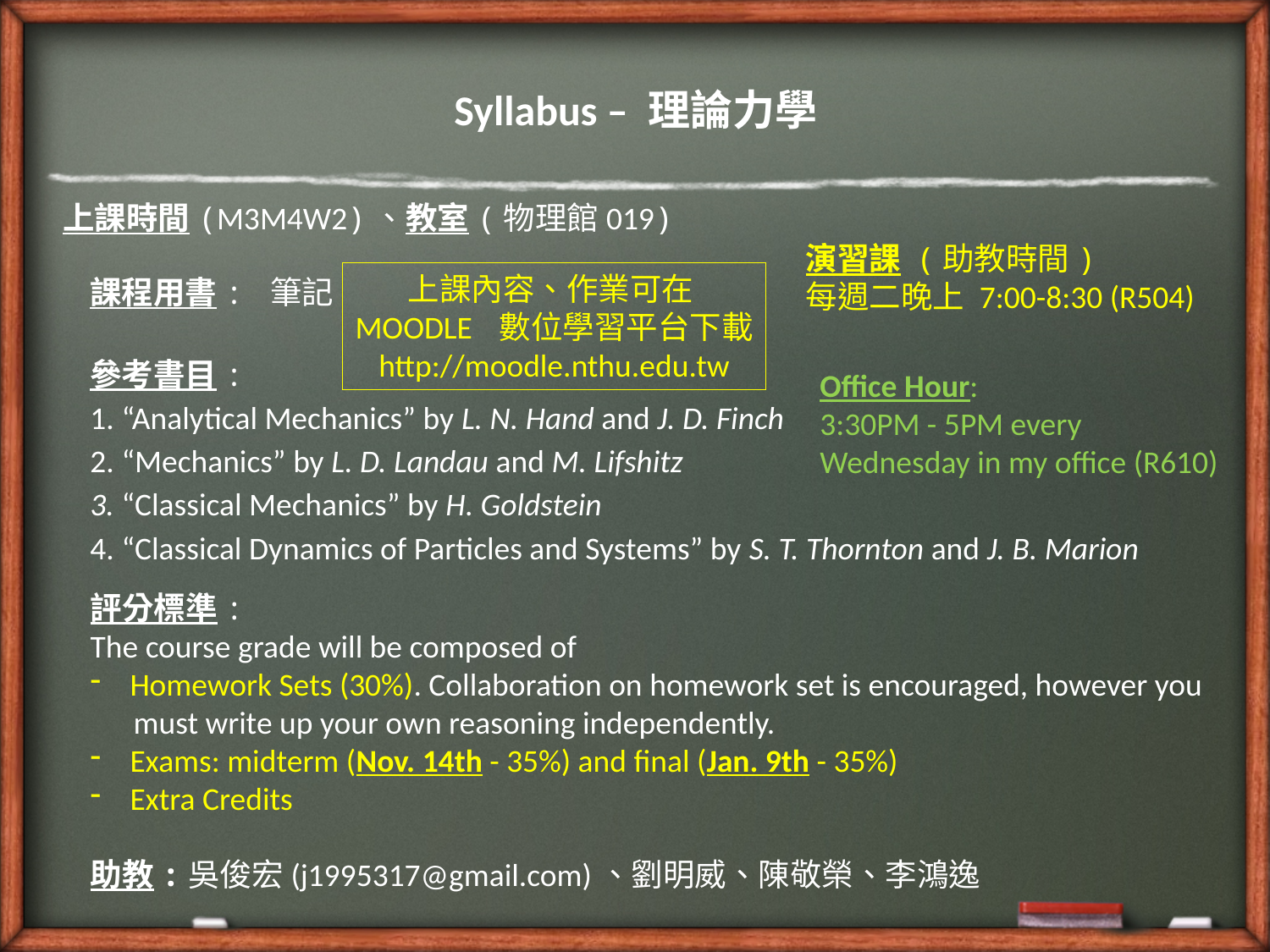

# Syllabus – 理論力學

課程用書: 筆記

參考書目:
1. “Analytical Mechanics” by L. N. Hand and J. D. Finch
2. “Mechanics” by L. D. Landau and M. Lifshitz
3. “Classical Mechanics” by H. Goldstein
4. “Classical Dynamics of Particles and Systems” by S. T. Thornton and J. B. Marion
 上課時間(M3M4W2)、教室(物理館019)
演習課 (助教時間)
每週二晚上 7:00-8:30 (R504)
上課內容、作業可在
MOODLE 數位學習平台下載
http://moodle.nthu.edu.tw
Office Hour:
3:30PM - 5PM every
Wednesday in my office (R610)
評分標準:
The course grade will be composed of
Homework Sets (30%). Collaboration on homework set is encouraged, however you
      must write up your own reasoning independently.
Exams: midterm (Nov. 14th - 35%) and final (Jan. 9th - 35%)
Extra Credits

助教:吳俊宏(j1995317@gmail.com)、劉明威、陳敬榮、李鴻逸